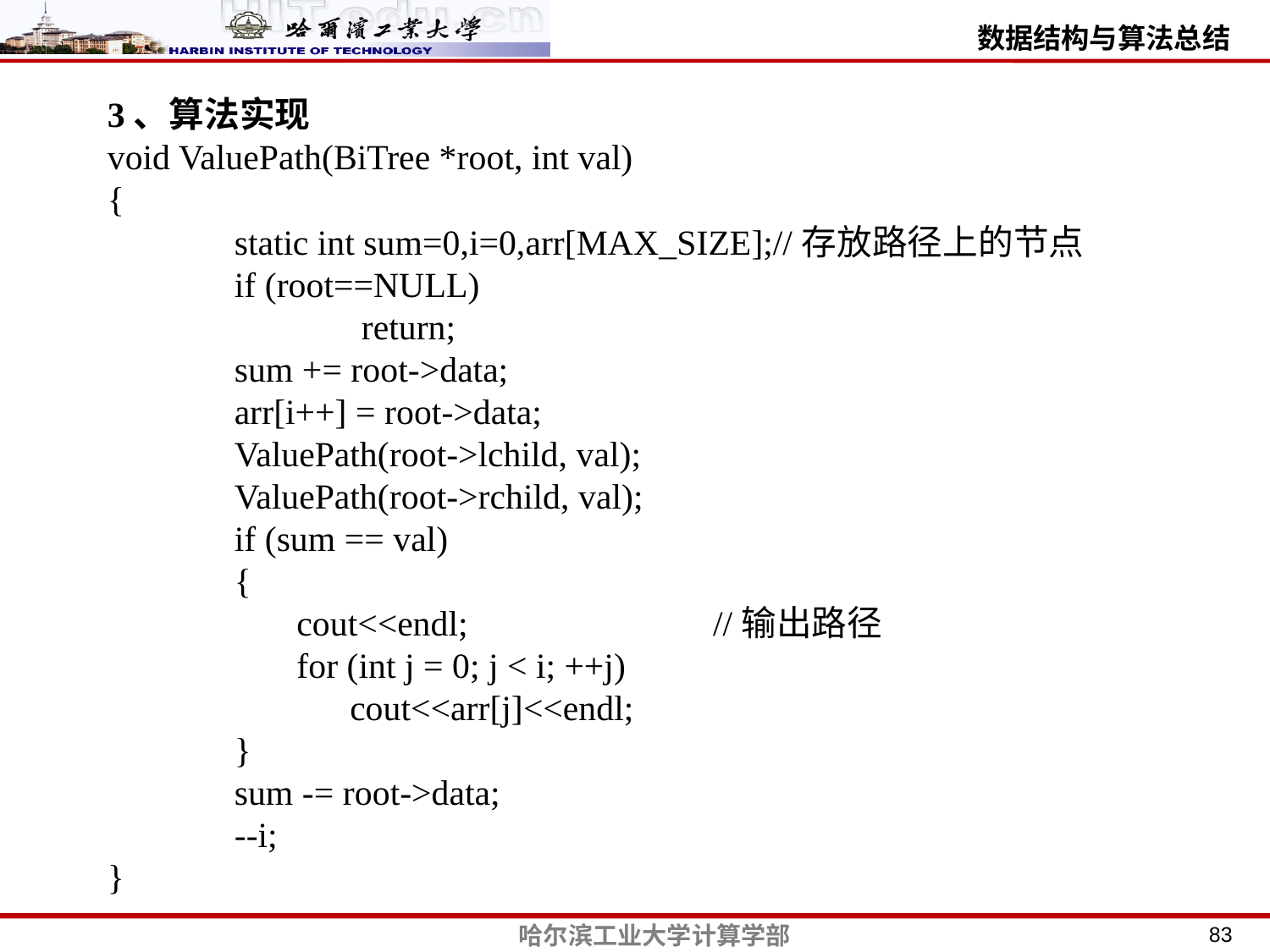

3、算法实现
void ValuePath(BiTree *root, int val)
{
	static int sum=0,i=0,arr[MAX_SIZE];//存放路径上的节点
	if (root==NULL)
		return;
	sum += root->data;
	arr[i++] = root->data;
	ValuePath(root->lchild, val);
	ValuePath(root->rchild, val);
	if (sum == val)
	{
	       cout<<endl;		           //输出路径
	       for (int j = 0; j < i; ++j)
	             cout<<arr[j]<<endl;
	}
	sum -= root->data;
	--i;
}